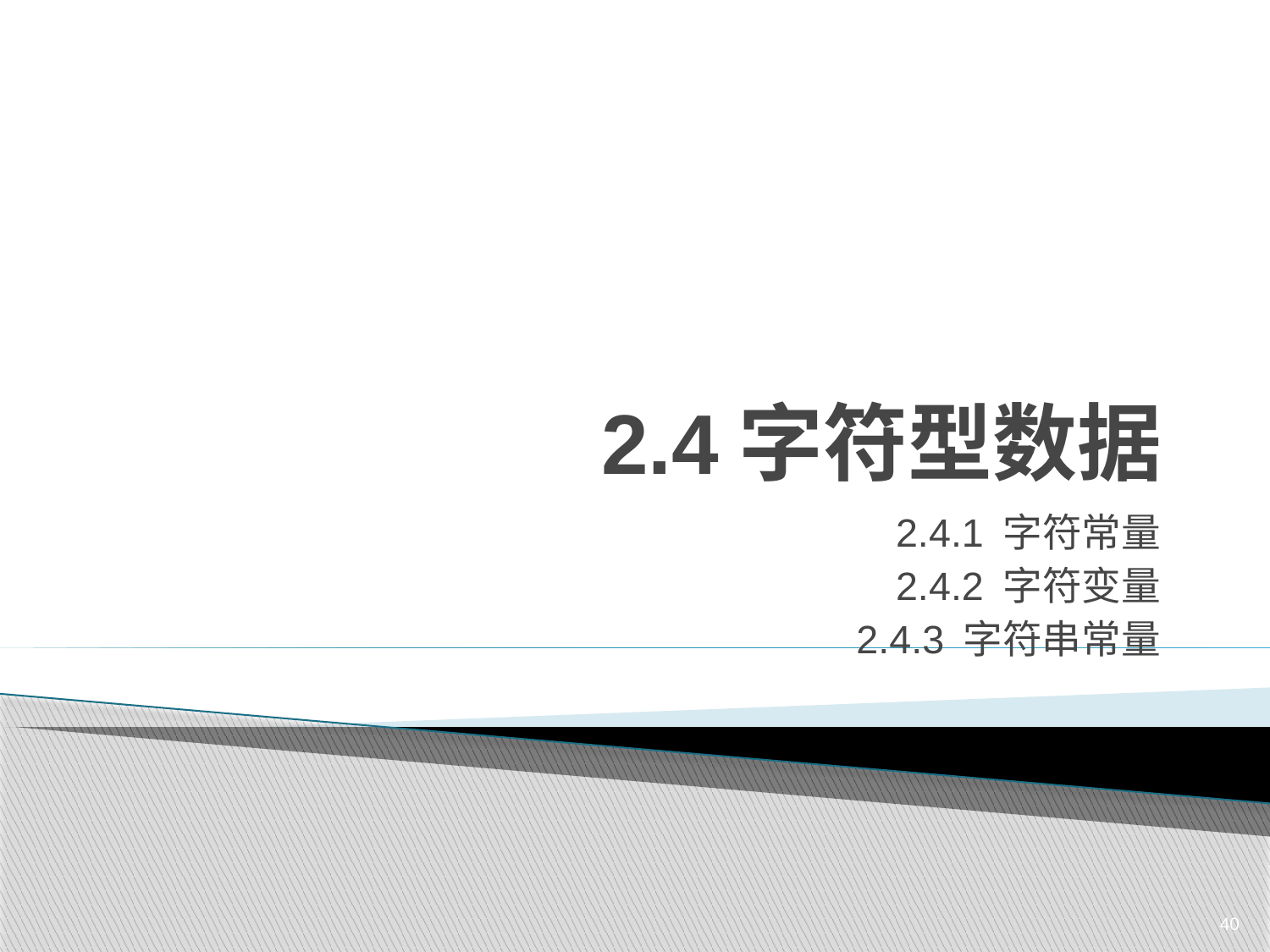

# 2.4字符型数据
2.4.1 字符常量
2.4.2 字符变量
2.4.3 字符串常量

40